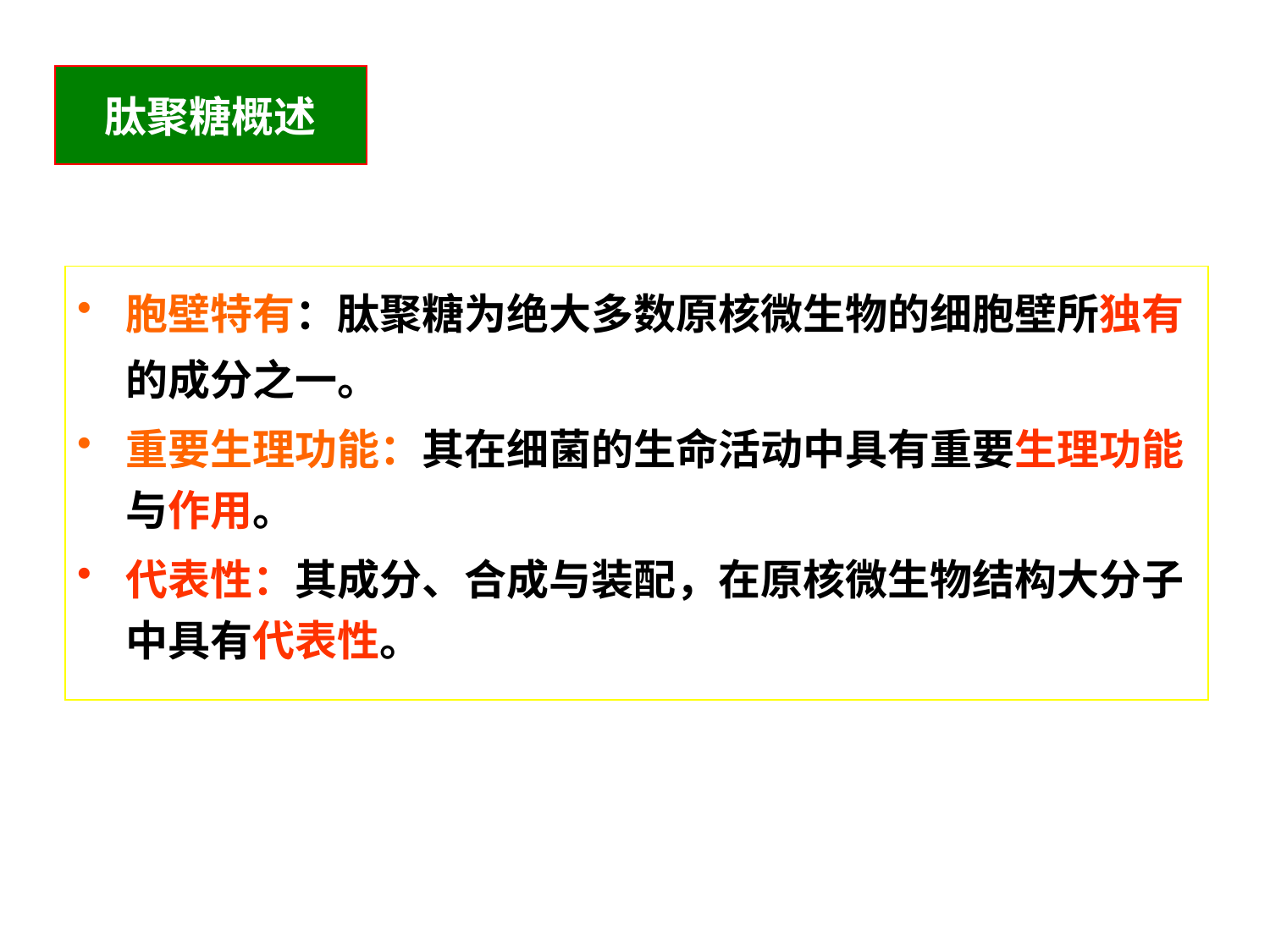

# 肽聚糖概述
胞壁特有：肽聚糖为绝大多数原核微生物的细胞壁所独有的成分之一。
重要生理功能：其在细菌的生命活动中具有重要生理功能与作用。
代表性：其成分、合成与装配，在原核微生物结构大分子中具有代表性。